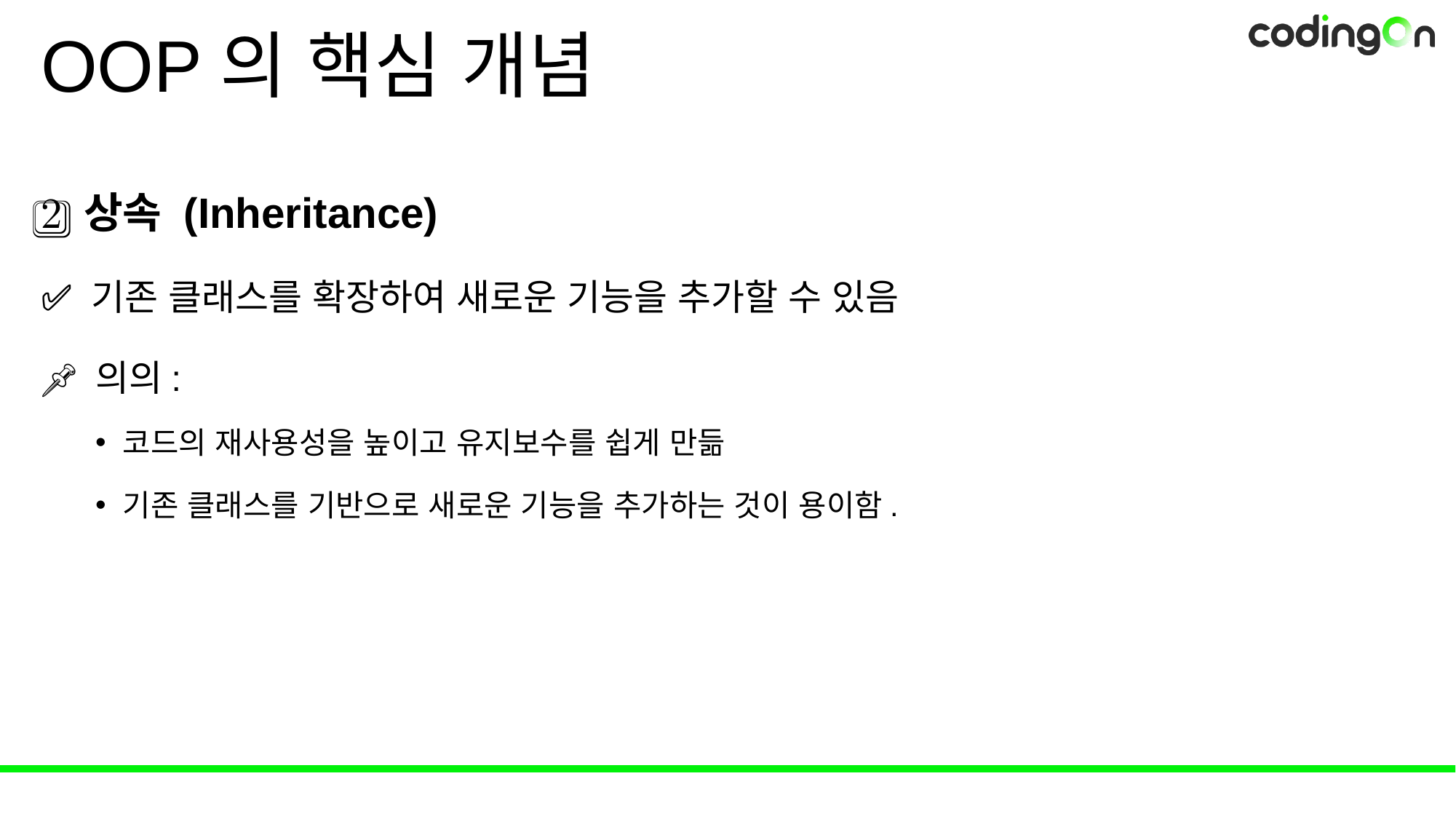

# OOP의 핵심 개념
2️⃣ 상속 (Inheritance)
✅ 기존 클래스를 확장하여 새로운 기능을 추가할 수 있음
📌 의의:
코드의 재사용성을 높이고 유지보수를 쉽게 만듦
기존 클래스를 기반으로 새로운 기능을 추가하는 것이 용이함.